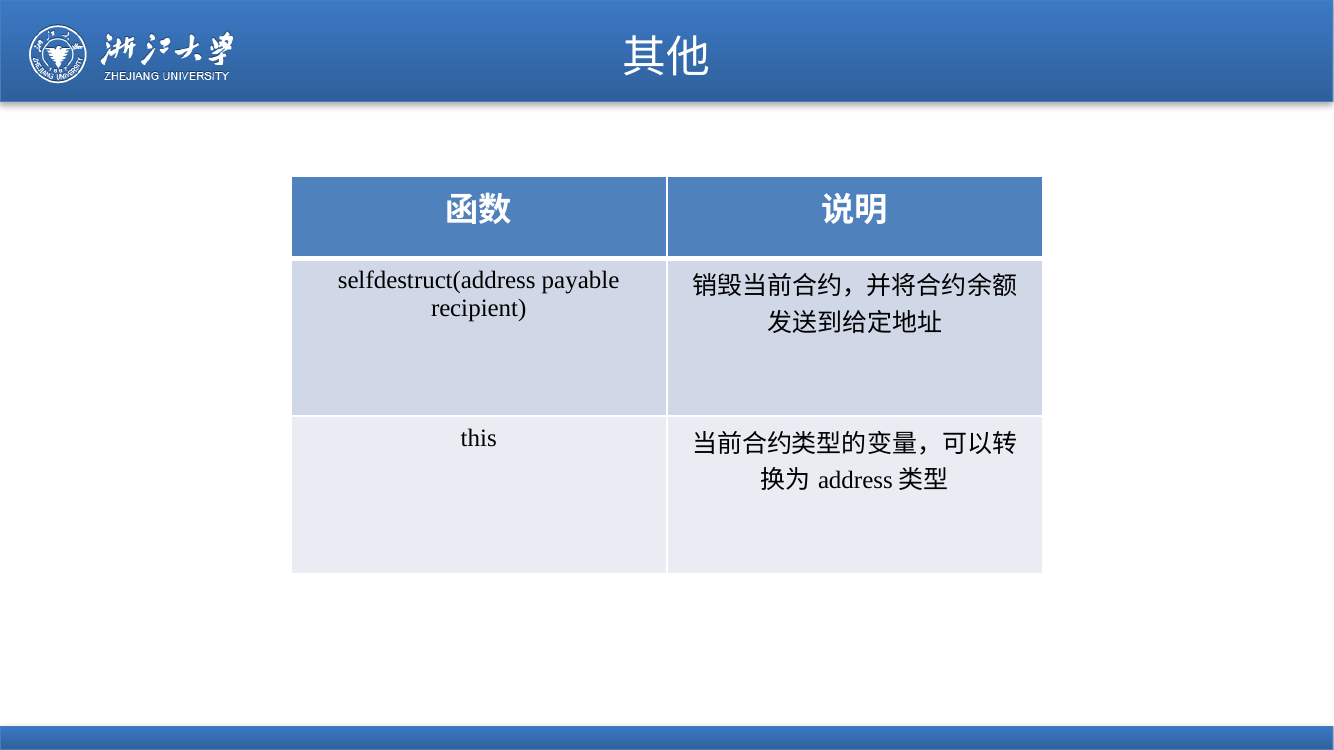

# 其他
| 函数 | 说明 |
| --- | --- |
| selfdestruct(address payable recipient) | 销毁当前合约，并将合约余额发送到给定地址 |
| this | 当前合约类型的变量，可以转换为address类型 |